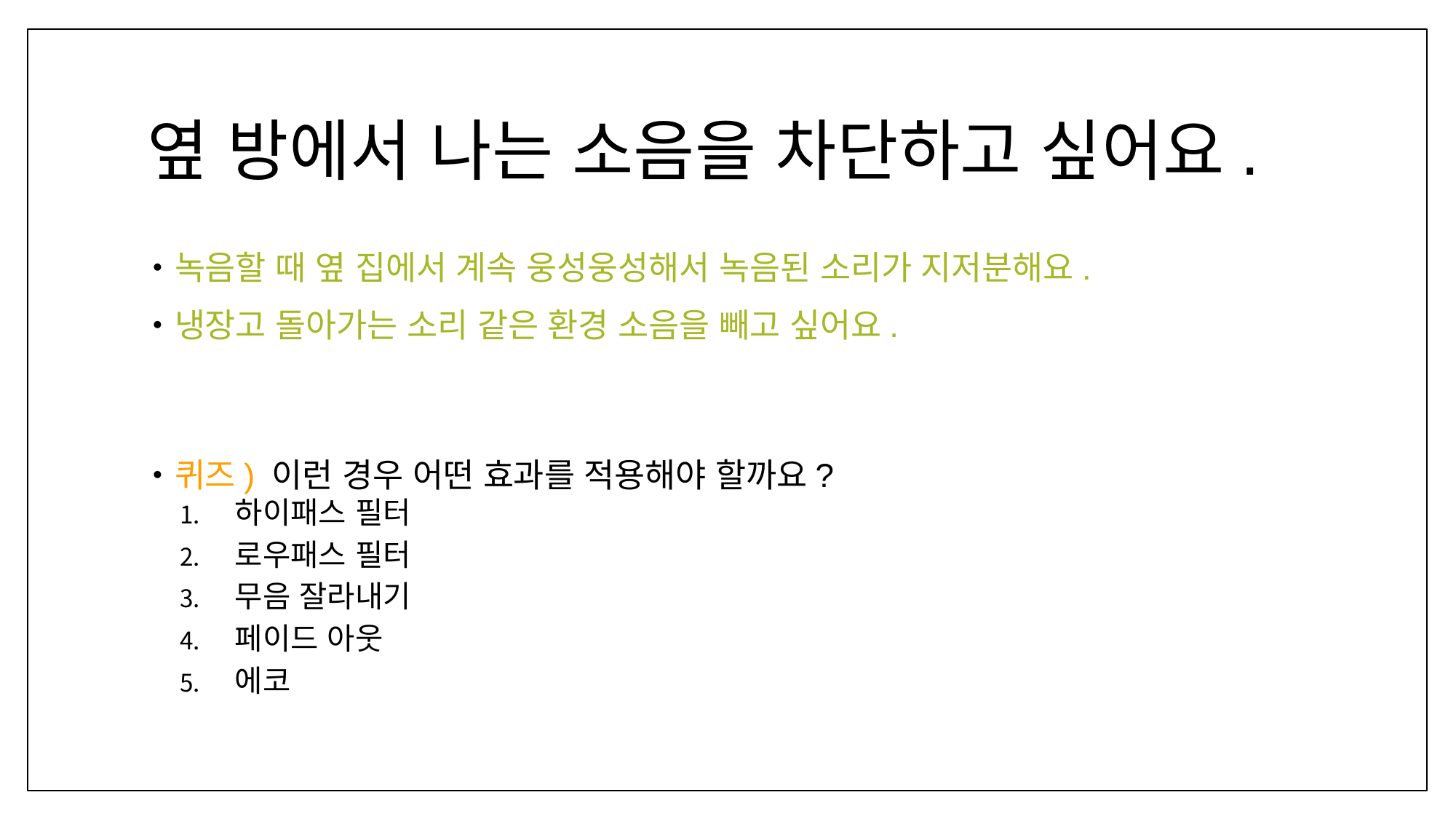

# 옆 방에서 나는 소음을 차단하고 싶어요.
녹음할 때 옆 집에서 계속 웅성웅성해서 녹음된 소리가 지저분해요.
냉장고 돌아가는 소리 같은 환경 소음을 빼고 싶어요.

퀴즈) 이런 경우 어떤 효과를 적용해야 할까요?
하이패스 필터
로우패스 필터
무음 잘라내기
페이드 아웃
에코